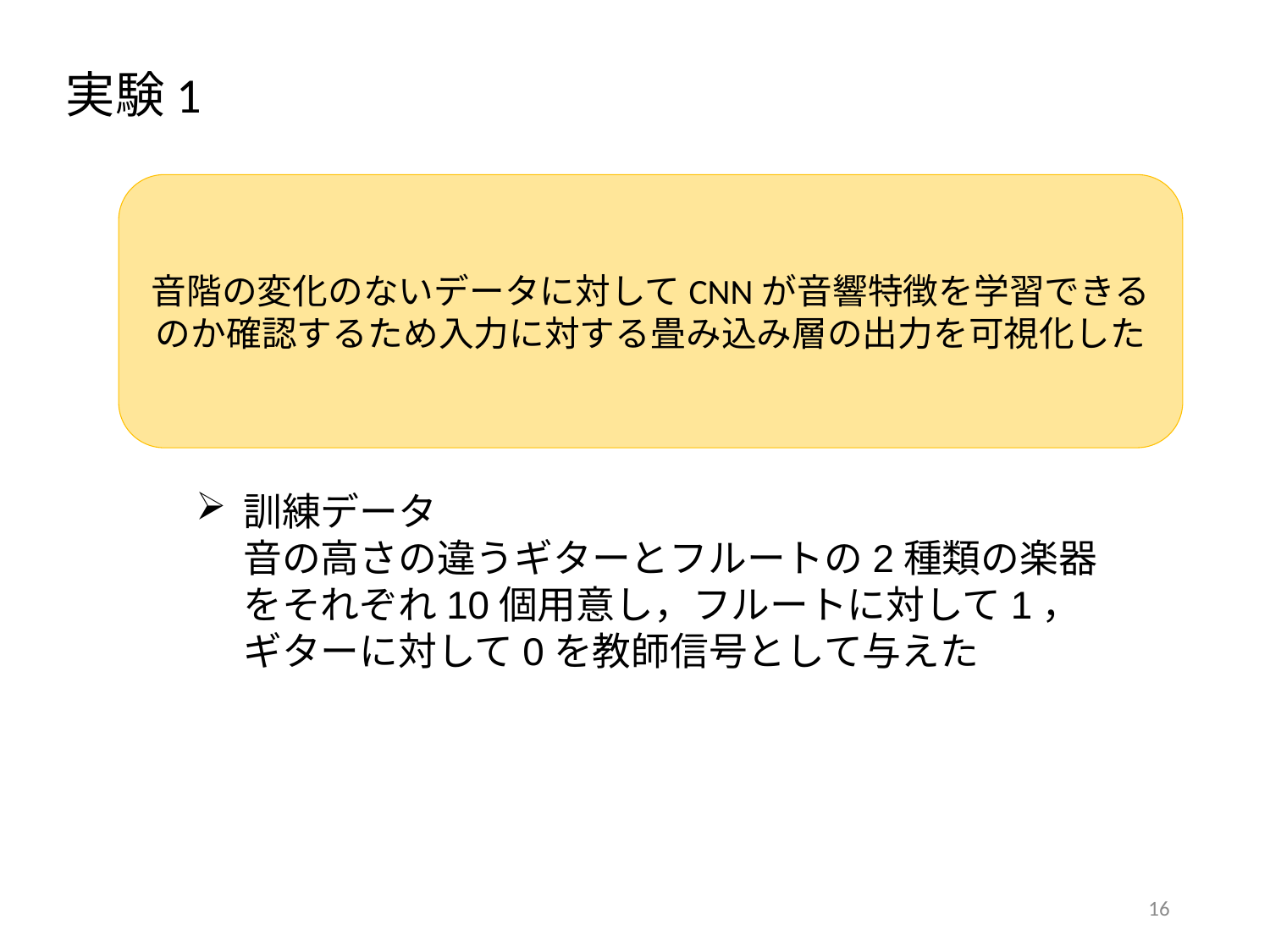

実験1
音階の変化のないデータに対してCNNが音響特徴を学習できるのか確認するため入力に対する畳み込み層の出力を可視化した
訓練データ
音の高さの違うギターとフルートの2種類の楽器をそれぞれ10個用意し，フルートに対して1，ギターに対して0を教師信号として与えた

16